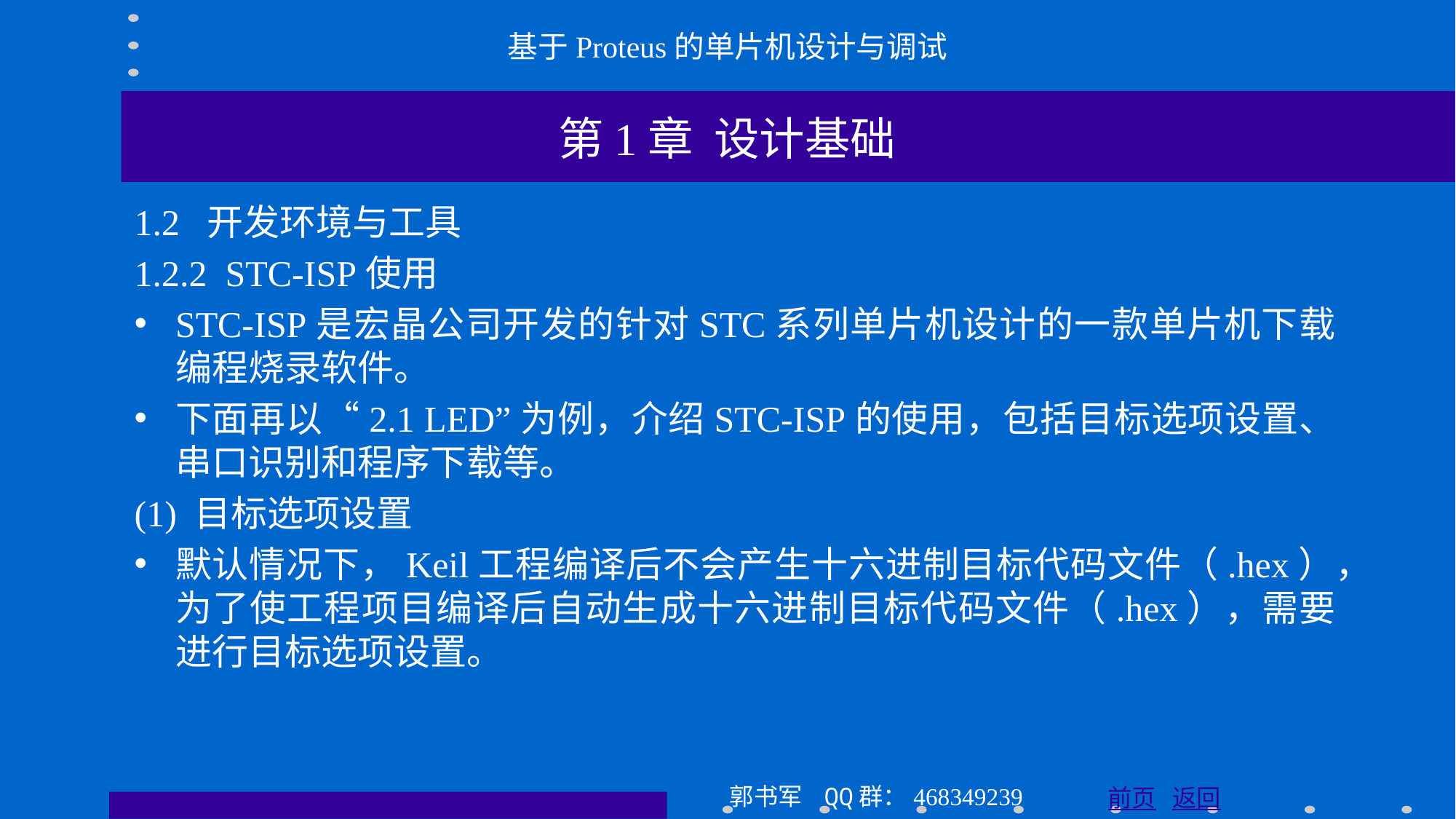

基于Proteus的单片机设计与调试
第1章  设计基础
1.2  开发环境与工具
1.2.2  STC-ISP使用
STC-ISP是宏晶公司开发的针对STC系列单片机设计的一款单片机下载编程烧录软件。
下面再以“2.1 LED”为例，介绍STC-ISP的使用，包括目标选项设置、串口识别和程序下载等。
(1) 目标选项设置
默认情况下，Keil工程编译后不会产生十六进制目标代码文件（.hex），为了使工程项目编译后自动生成十六进制目标代码文件（.hex），需要进行目标选项设置。
郭书军   QQ群：468349239
前页   返回